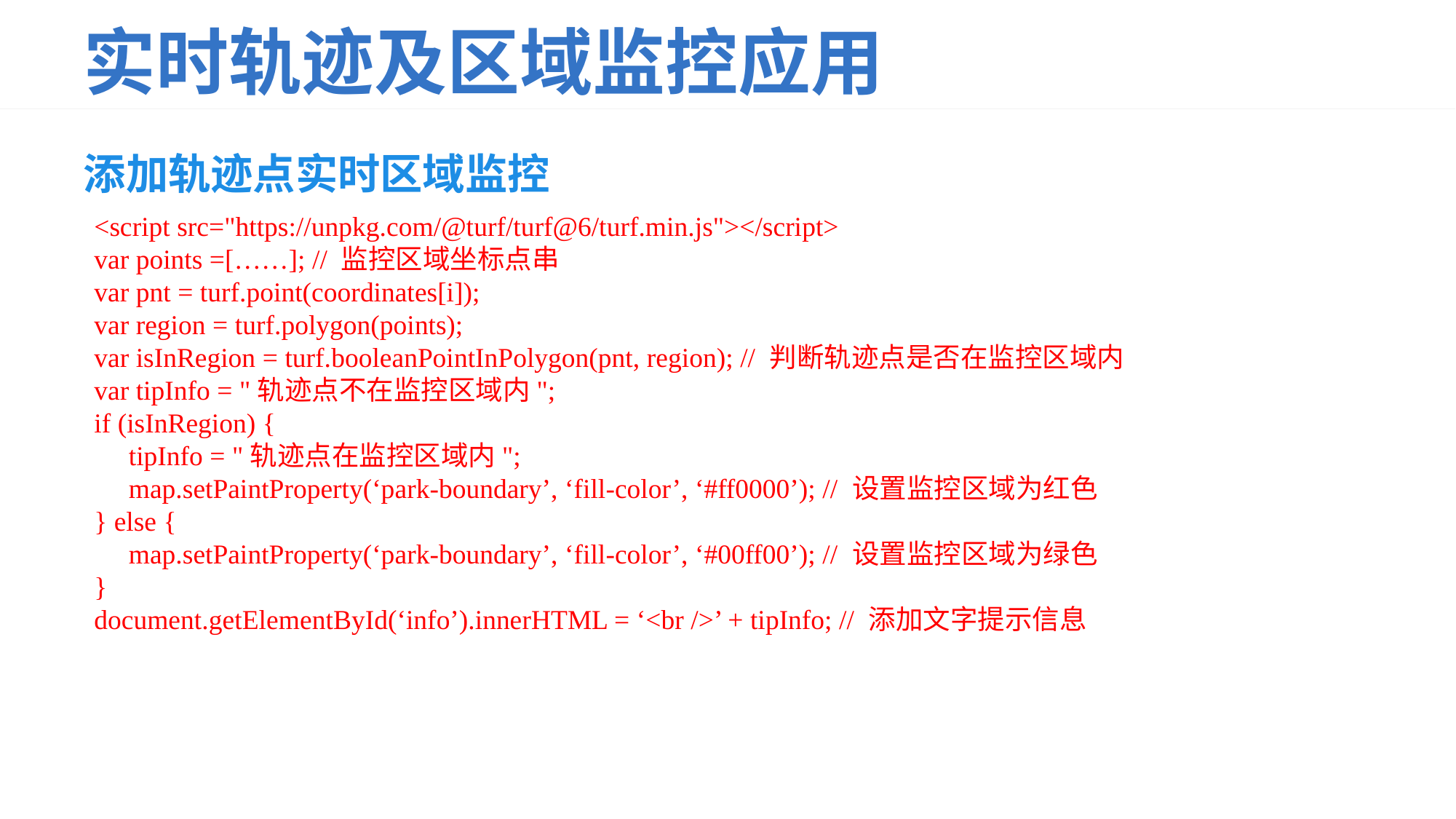

# 实时轨迹及区域监控应用
添加轨迹点实时区域监控

<script src="https://unpkg.com/@turf/turf@6/turf.min.js"></script>
var points =[……]; // 监控区域坐标点串
var pnt = turf.point(coordinates[i]);
var region = turf.polygon(points);
var isInRegion = turf.booleanPointInPolygon(pnt, region); // 判断轨迹点是否在监控区域内
var tipInfo = "轨迹点不在监控区域内";
if (isInRegion) {
     tipInfo = "轨迹点在监控区域内";
     map.setPaintProperty(‘park-boundary’, ‘fill-color’, ‘#ff0000’); // 设置监控区域为红色
} else {
     map.setPaintProperty(‘park-boundary’, ‘fill-color’, ‘#00ff00’); // 设置监控区域为绿色
}
document.getElementById(‘info’).innerHTML = ‘<br />’ + tipInfo; // 添加文字提示信息